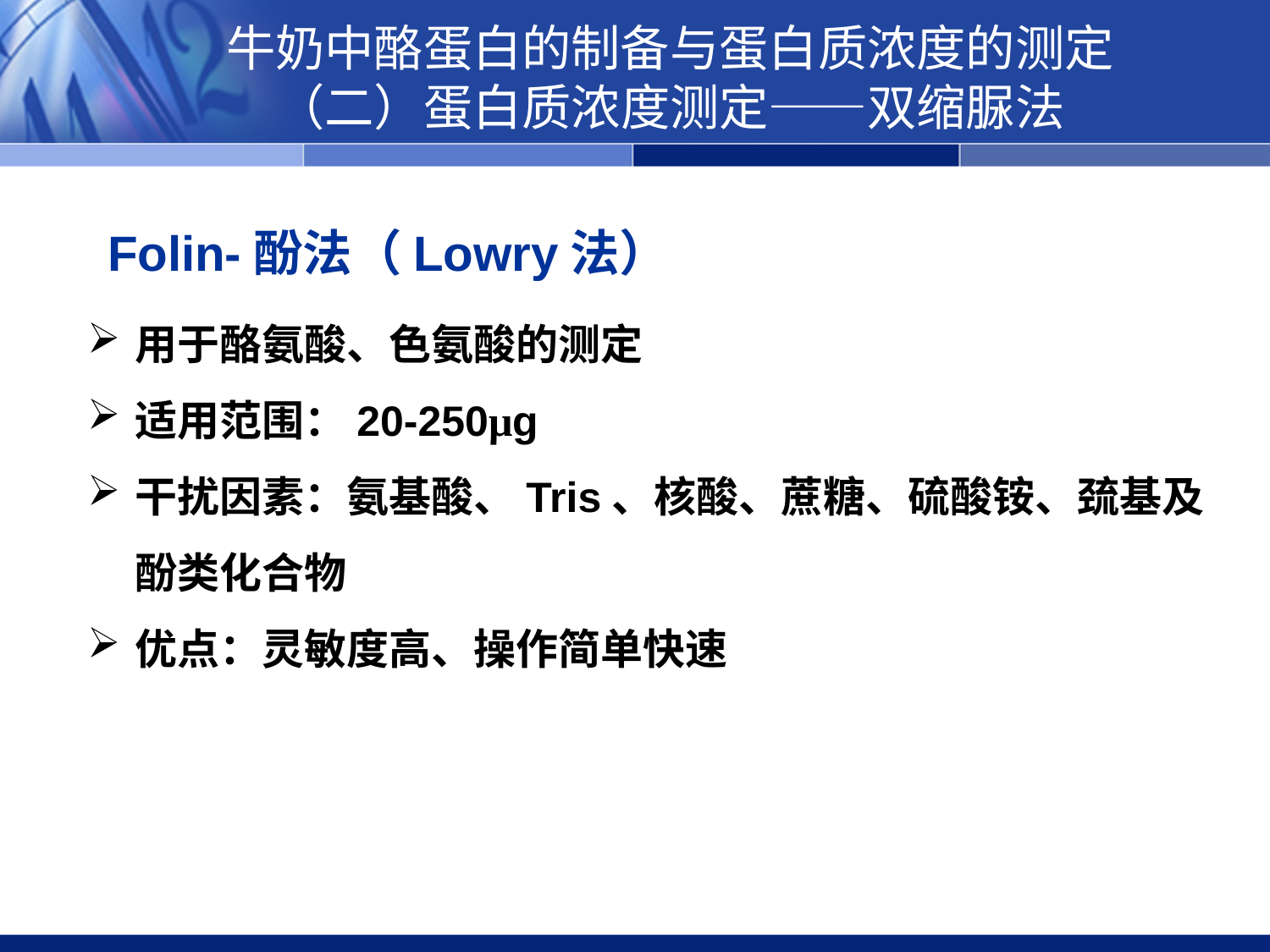

牛奶中酪蛋白的制备与蛋白质浓度的测定
（二）蛋白质浓度测定——双缩脲法
Folin-酚法（Lowry法）
用于酪氨酸、色氨酸的测定
适用范围：20-250μg
干扰因素：氨基酸、Tris、核酸、蔗糖、硫酸铵、巯基及酚类化合物
优点：灵敏度高、操作简单快速